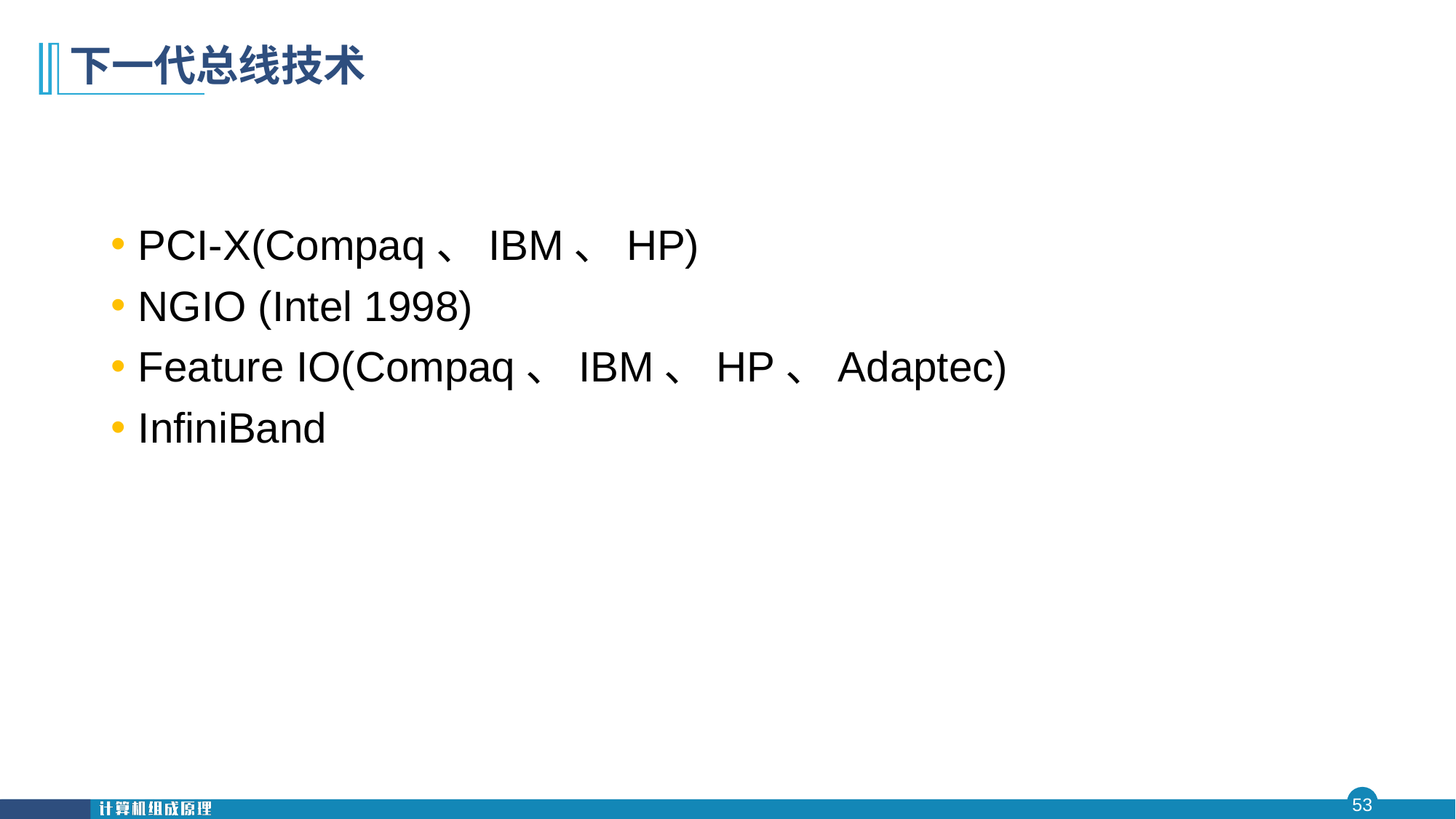

# 下一代总线技术
PCI-X(Compaq、IBM、HP)
NGIO (Intel 1998)
Feature IO(Compaq、IBM、HP、Adaptec)
InfiniBand